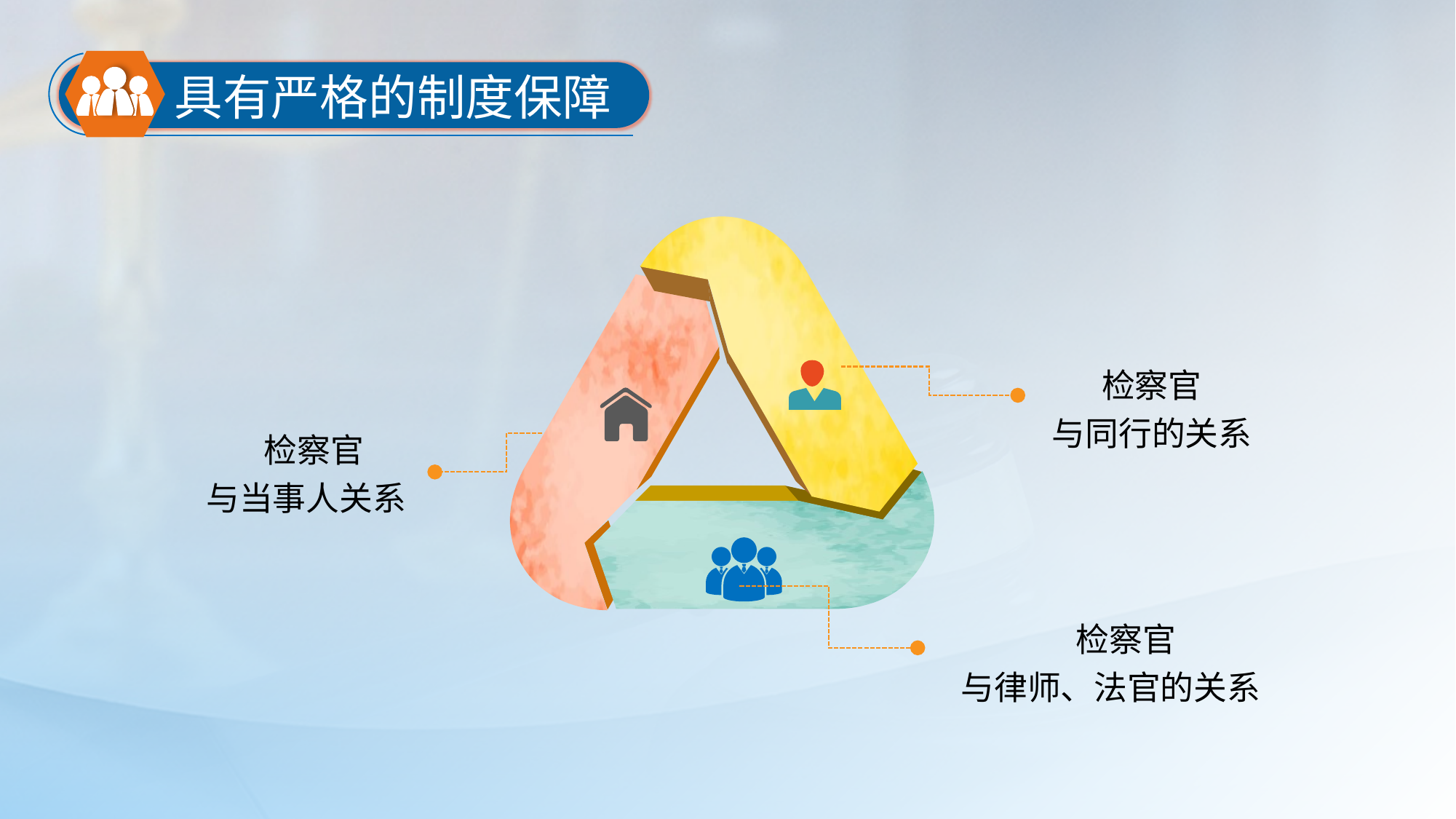

具有严格的制度保障

检察官
与同行的关系

 检察官
与当事人关系

   检察官
与律师、法官的关系